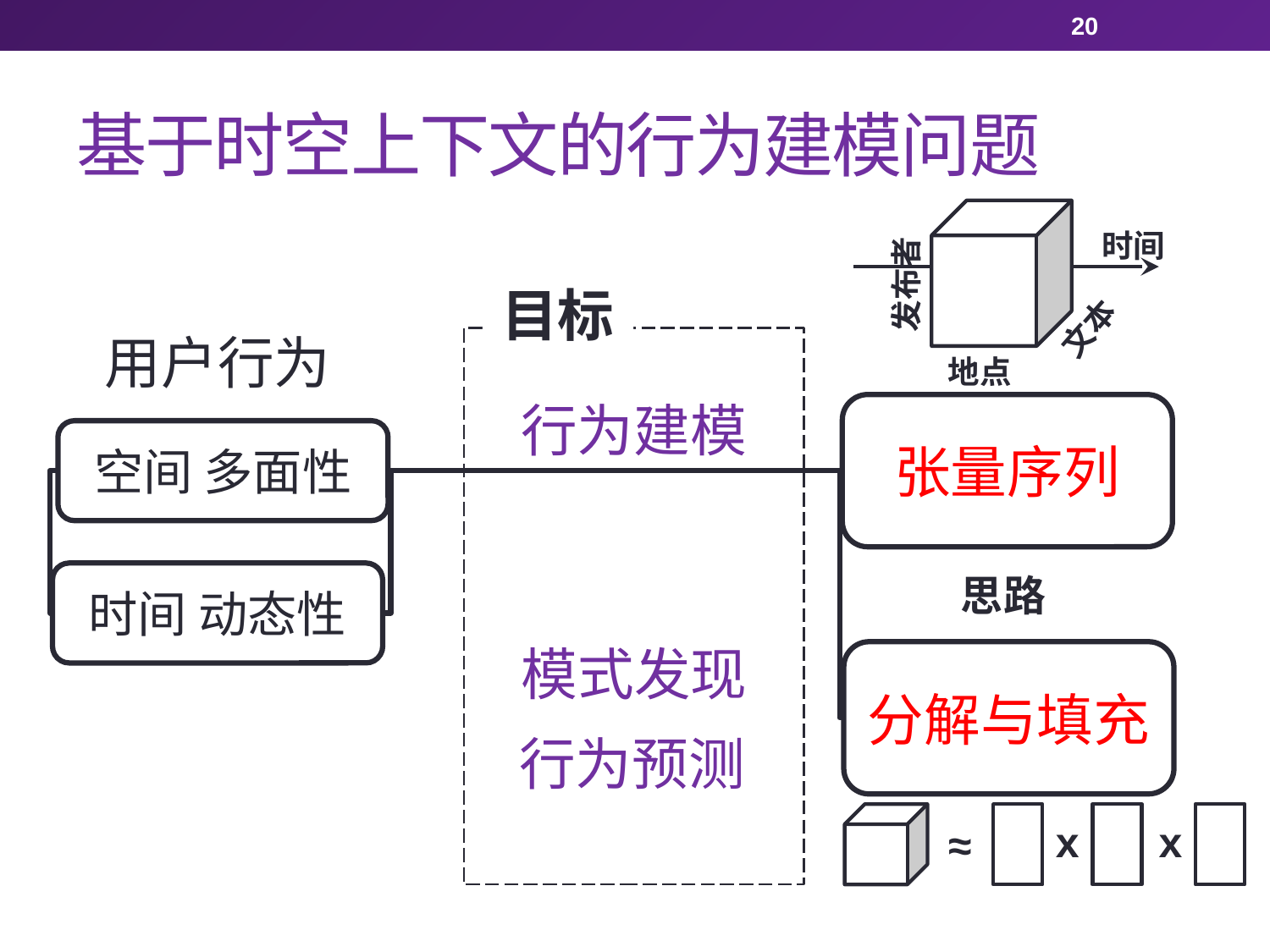

20
# 基于时空上下文的行为建模问题

时间
发布者
目标
文本
用户行为

地点
张量序列
行为建模
空间 多面性
思路
时间 动态性
模式发现
分解与填充
行为预测

x
x
≈